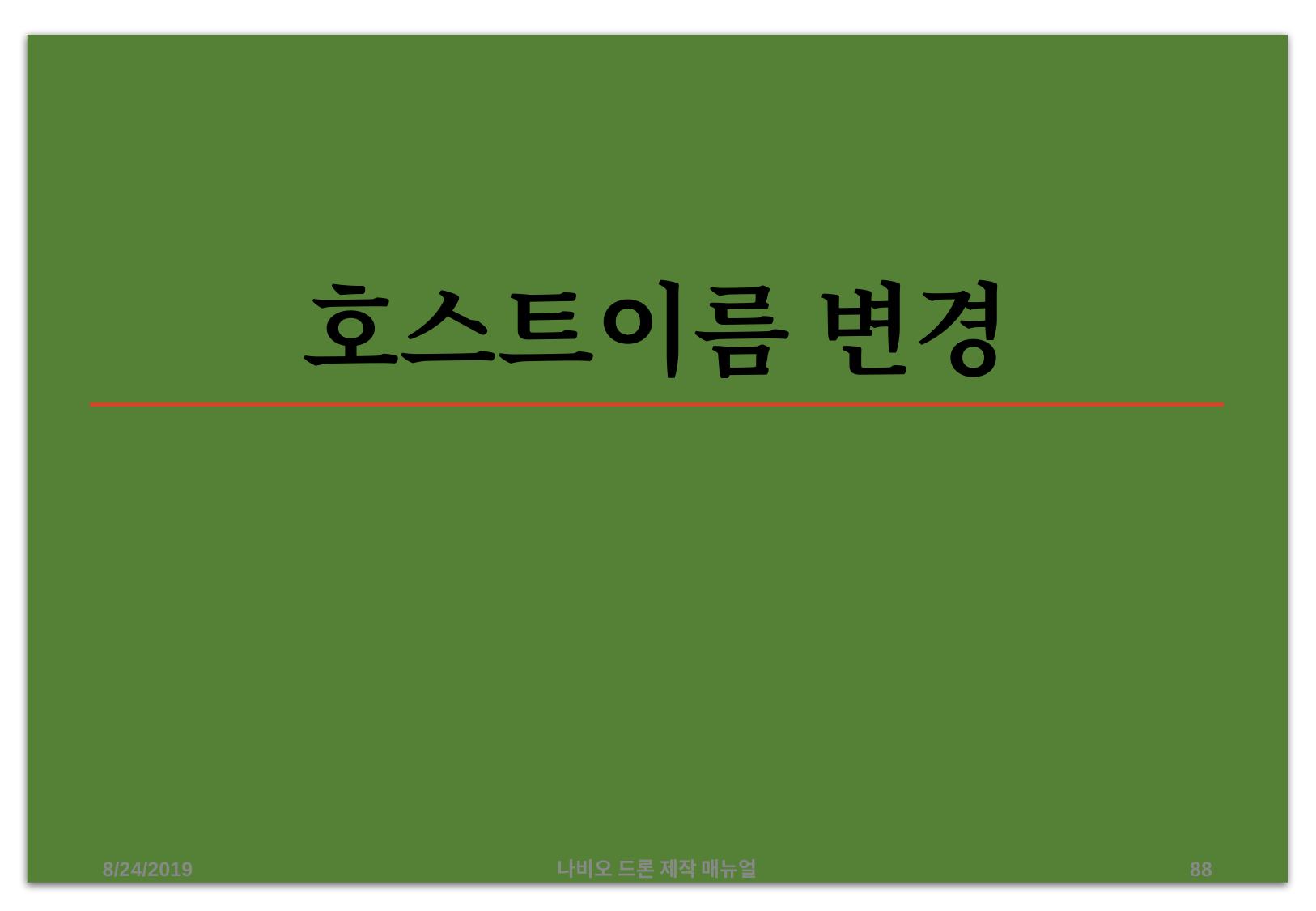

# 호스트이름 변경

8/24/2019
나비오 드론 제작 매뉴얼
88